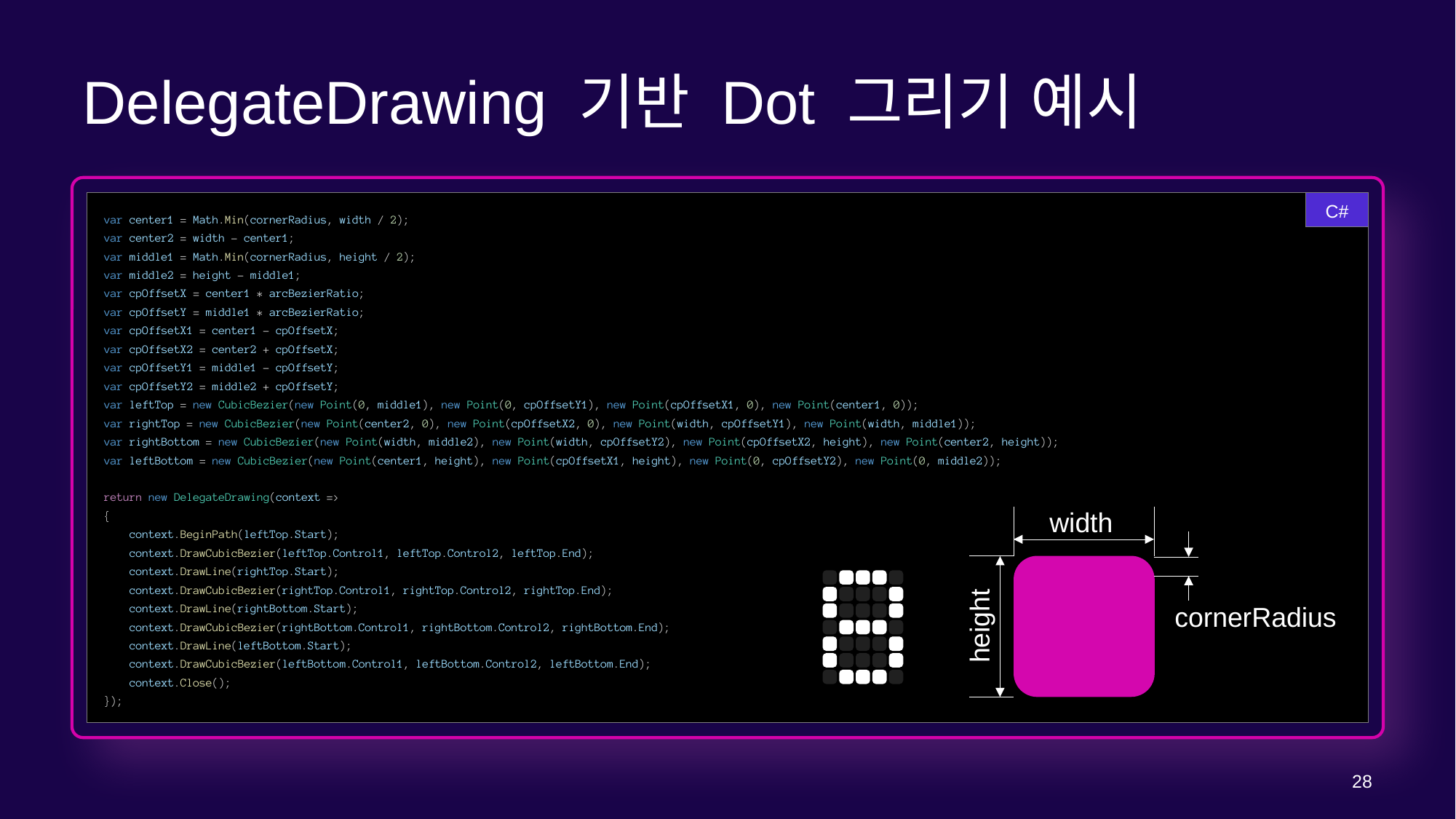

# DelegateDrawing 기반 Dot 그리기 예시
C#
var center1 = Math.Min(cornerRadius, width / 2);
var center2 = width - center1;
var middle1 = Math.Min(cornerRadius, height / 2);
var middle2 = height - middle1;
var cpOffsetX = center1 * arcBezierRatio;
var cpOffsetY = middle1 * arcBezierRatio;
var cpOffsetX1 = center1 - cpOffsetX;
var cpOffsetX2 = center2 + cpOffsetX;
var cpOffsetY1 = middle1 - cpOffsetY;
var cpOffsetY2 = middle2 + cpOffsetY;
var leftTop = new CubicBezier(new Point(0, middle1), new Point(0, cpOffsetY1), new Point(cpOffsetX1, 0), new Point(center1, 0));
var rightTop = new CubicBezier(new Point(center2, 0), new Point(cpOffsetX2, 0), new Point(width, cpOffsetY1), new Point(width, middle1));
var rightBottom = new CubicBezier(new Point(width, middle2), new Point(width, cpOffsetY2), new Point(cpOffsetX2, height), new Point(center2, height));
var leftBottom = new CubicBezier(new Point(center1, height), new Point(cpOffsetX1, height), new Point(0, cpOffsetY2), new Point(0, middle2));

return new DelegateDrawing(context =>
{
    context.BeginPath(leftTop.Start);
    context.DrawCubicBezier(leftTop.Control1, leftTop.Control2, leftTop.End);
    context.DrawLine(rightTop.Start);
    context.DrawCubicBezier(rightTop.Control1, rightTop.Control2, rightTop.End);
    context.DrawLine(rightBottom.Start);
    context.DrawCubicBezier(rightBottom.Control1, rightBottom.Control2, rightBottom.End);
    context.DrawLine(leftBottom.Start);
    context.DrawCubicBezier(leftBottom.Control1, leftBottom.Control2, leftBottom.End);
    context.Close();
});
width

cornerRadius
height
28